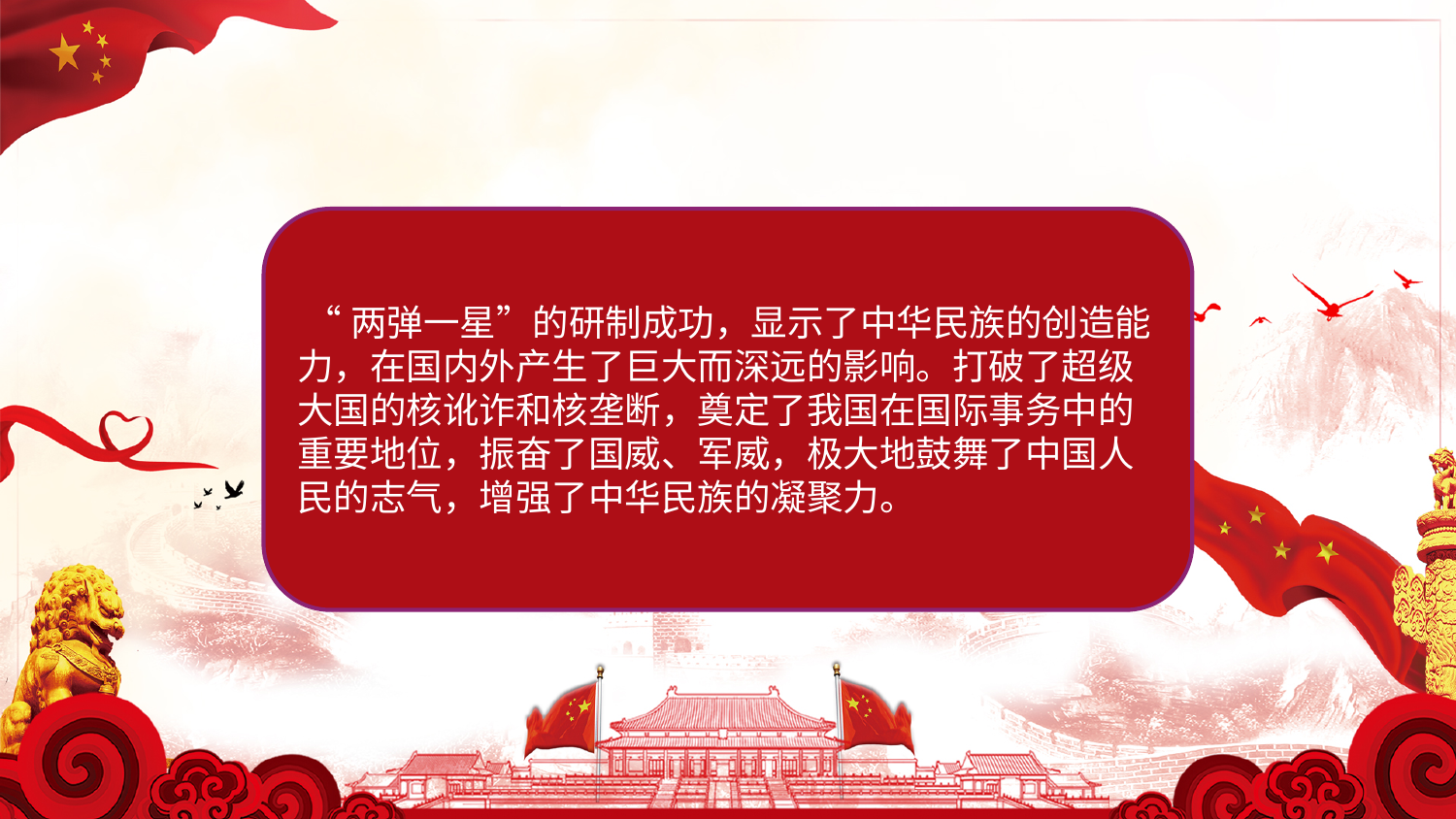

“两弹一星”的研制成功，显示了中华民族的创造能力，在国内外产生了巨大而深远的影响。打破了超级大国的核讹诈和核垄断，奠定了我国在国际事务中的重要地位，振奋了国威、军威，极大地鼓舞了中国人民的志气，增强了中华民族的凝聚力。